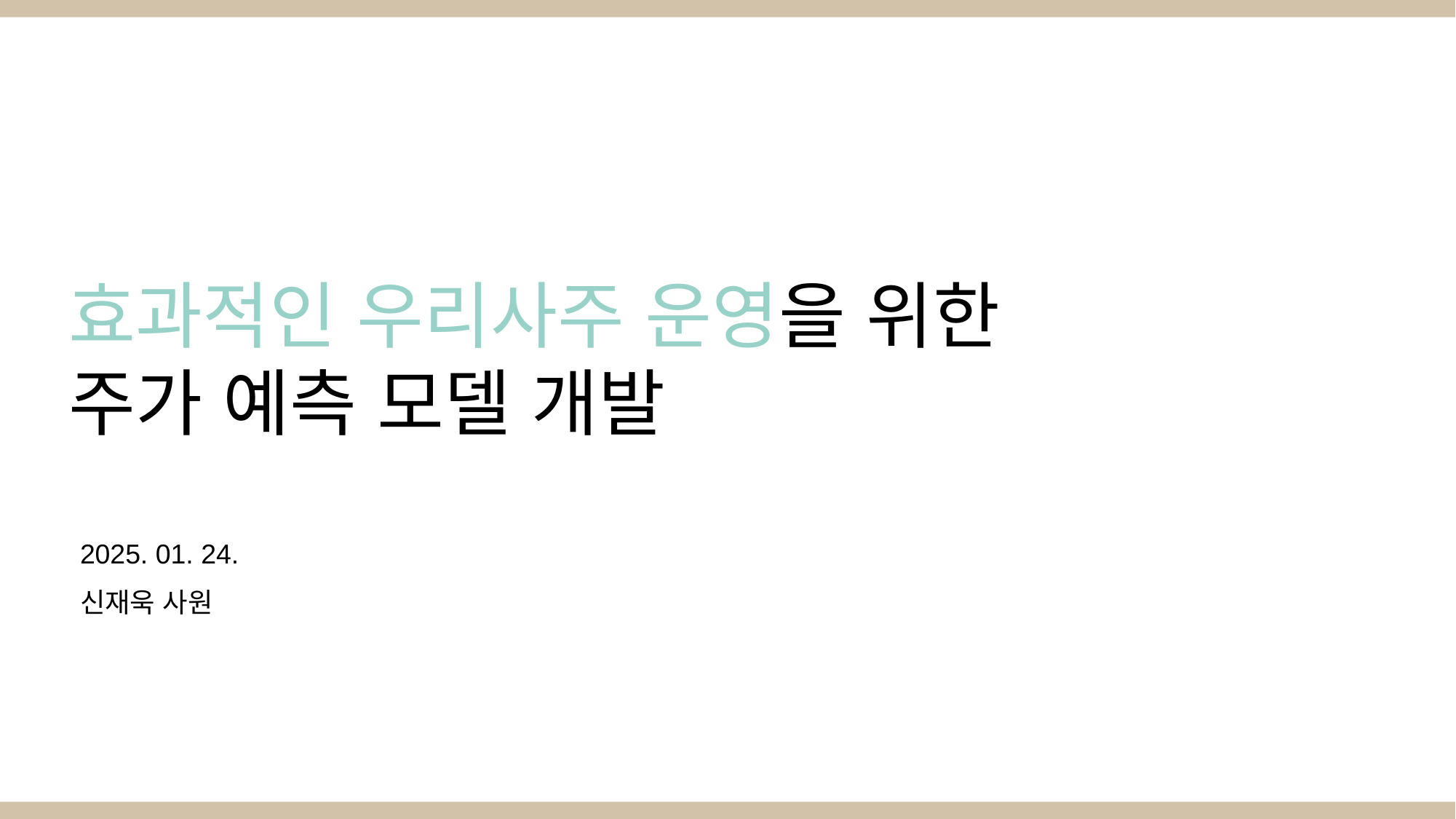

효과적인 우리사주 운영을 위한
주가 예측 모델 개발
2025. 01. 24.
신재욱 사원